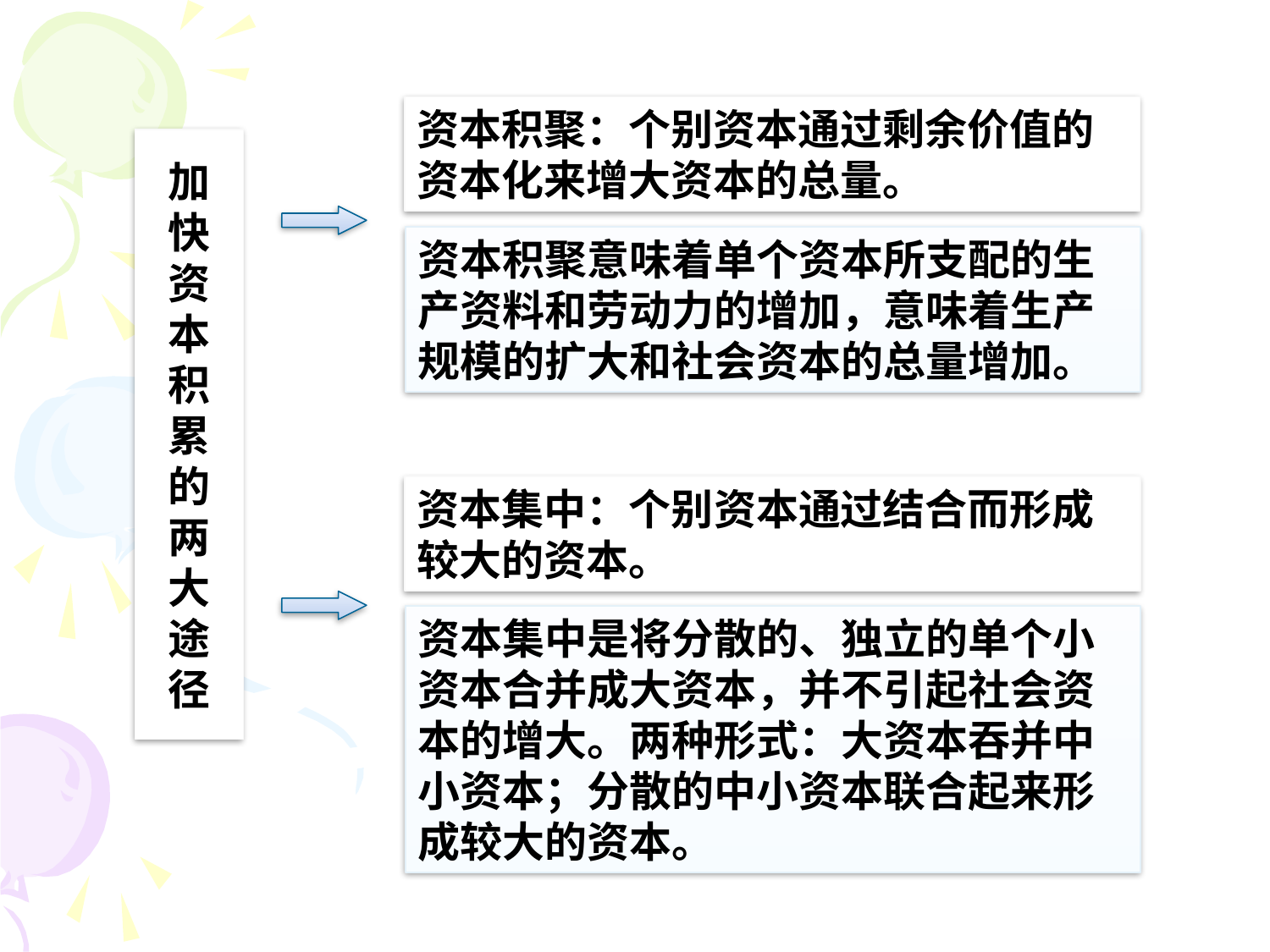

资本积聚：个别资本通过剩余价值的资本化来增大资本的总量。
加快资本积累的两大途径

资本积聚意味着单个资本所支配的生产资料和劳动力的增加，意味着生产规模的扩大和社会资本的总量增加。
资本集中：个别资本通过结合而形成较大的资本。

资本集中是将分散的、独立的单个小资本合并成大资本，并不引起社会资本的增大。两种形式：大资本吞并中小资本；分散的中小资本联合起来形成较大的资本。